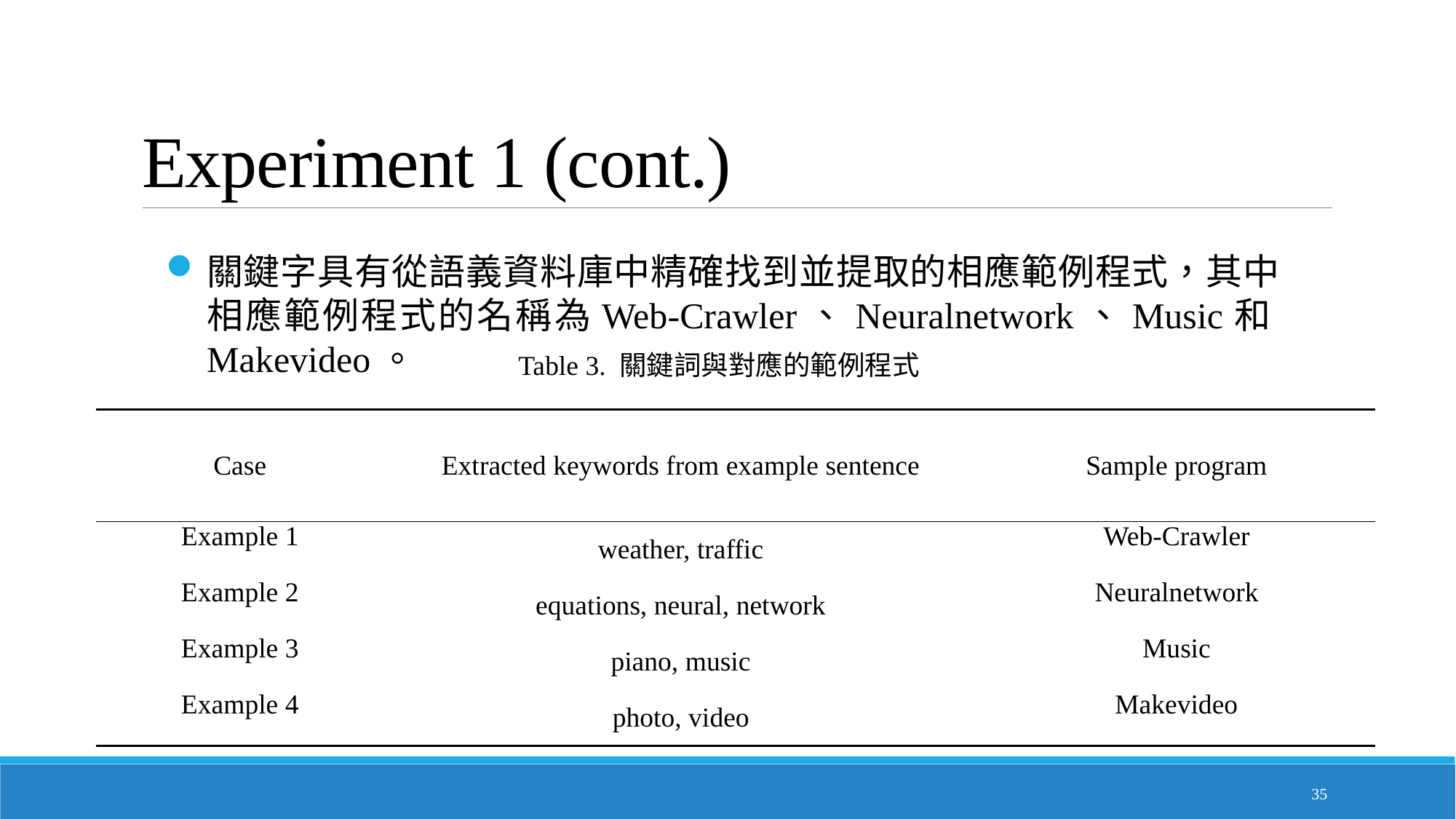

# Experiment 1 (cont.)
關鍵字具有從語義資料庫中精確找到並提取的相應範例程式，其中相應範例程式的名稱為Web-Crawler、Neuralnetwork、Music和Makevideo。
Table 3. 關鍵詞與對應的範例程式
| Case | Extracted keywords from example sentence | Sample program |
| --- | --- | --- |
| Example 1 | weather, traffic | Web-Crawler |
| Example 2 | equations, neural, network | Neuralnetwork |
| Example 3 | piano, music | Music |
| Example 4 | photo, video | Makevideo |
35